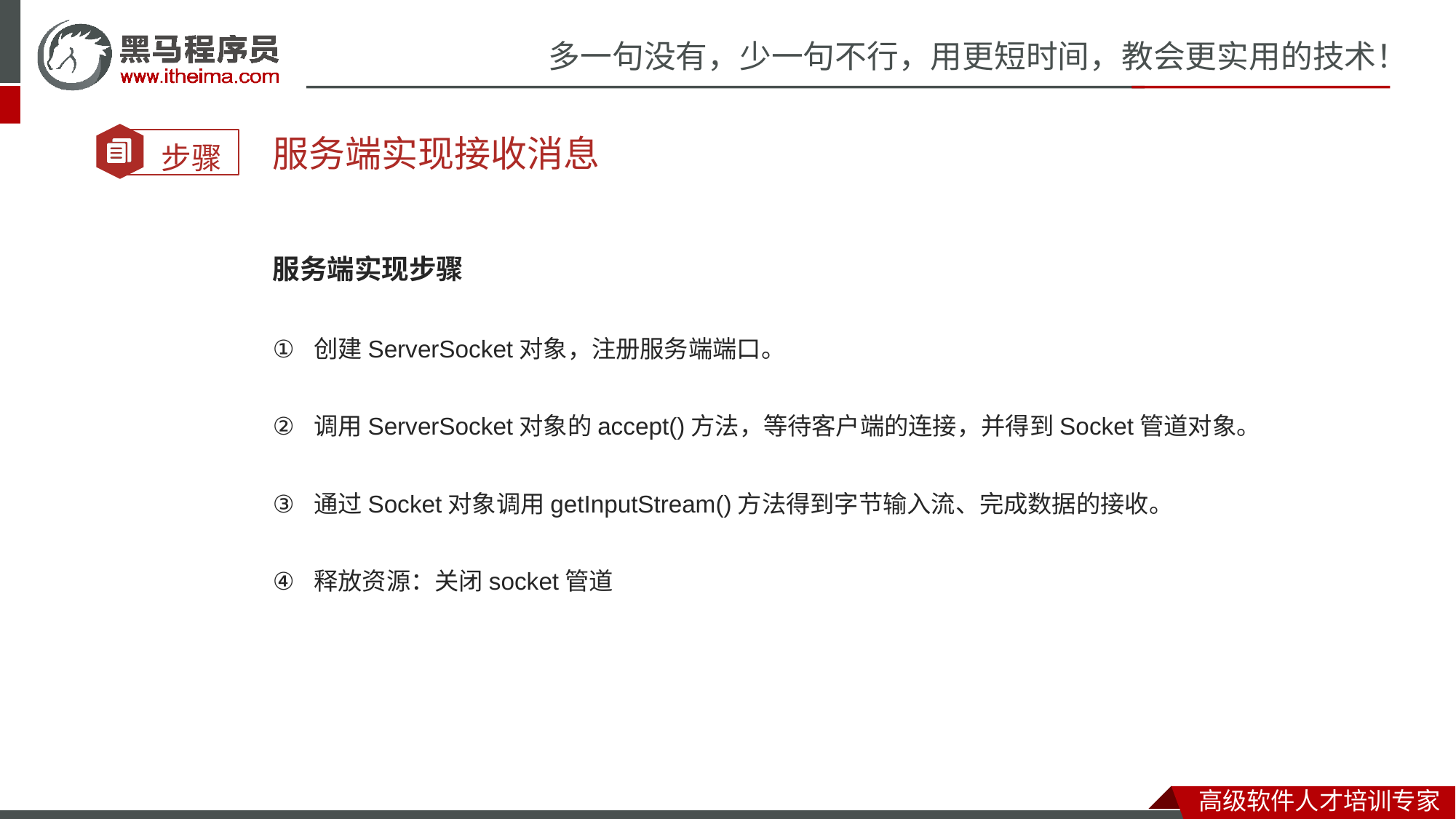

服务端实现接收消息
服务端实现步骤
创建ServerSocket对象，注册服务端端口。
调用ServerSocket对象的accept()方法，等待客户端的连接，并得到Socket管道对象。
通过Socket对象调用getInputStream()方法得到字节输入流、完成数据的接收。
释放资源：关闭socket管道